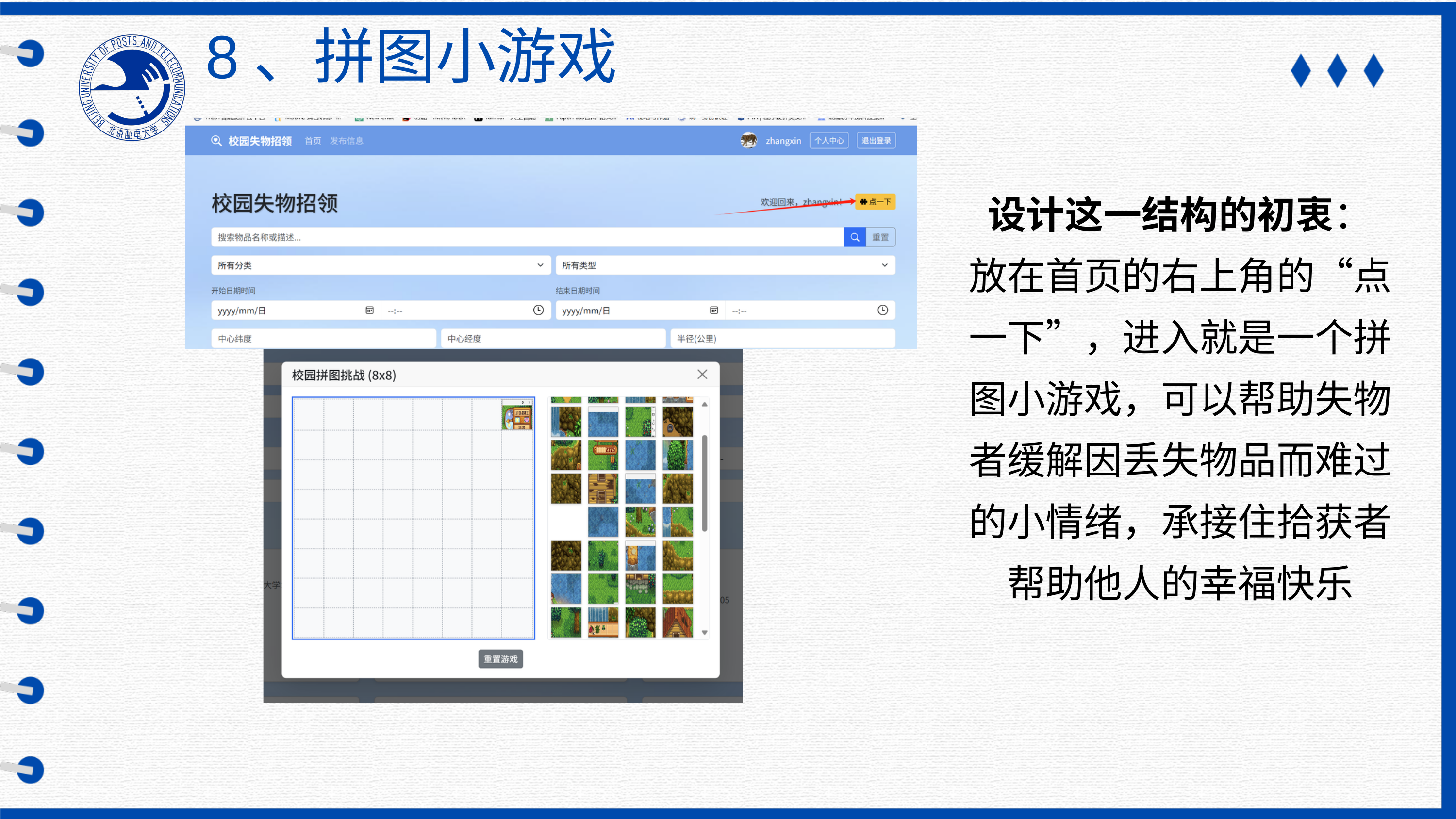

8、拼图小游戏

设计这一结构的初衷：
放在首页的右上角的“点一下”，进入就是一个拼图小游戏，可以帮助失物者缓解因丢失物品而难过的小情绪，承接住拾获者帮助他人的幸福快乐